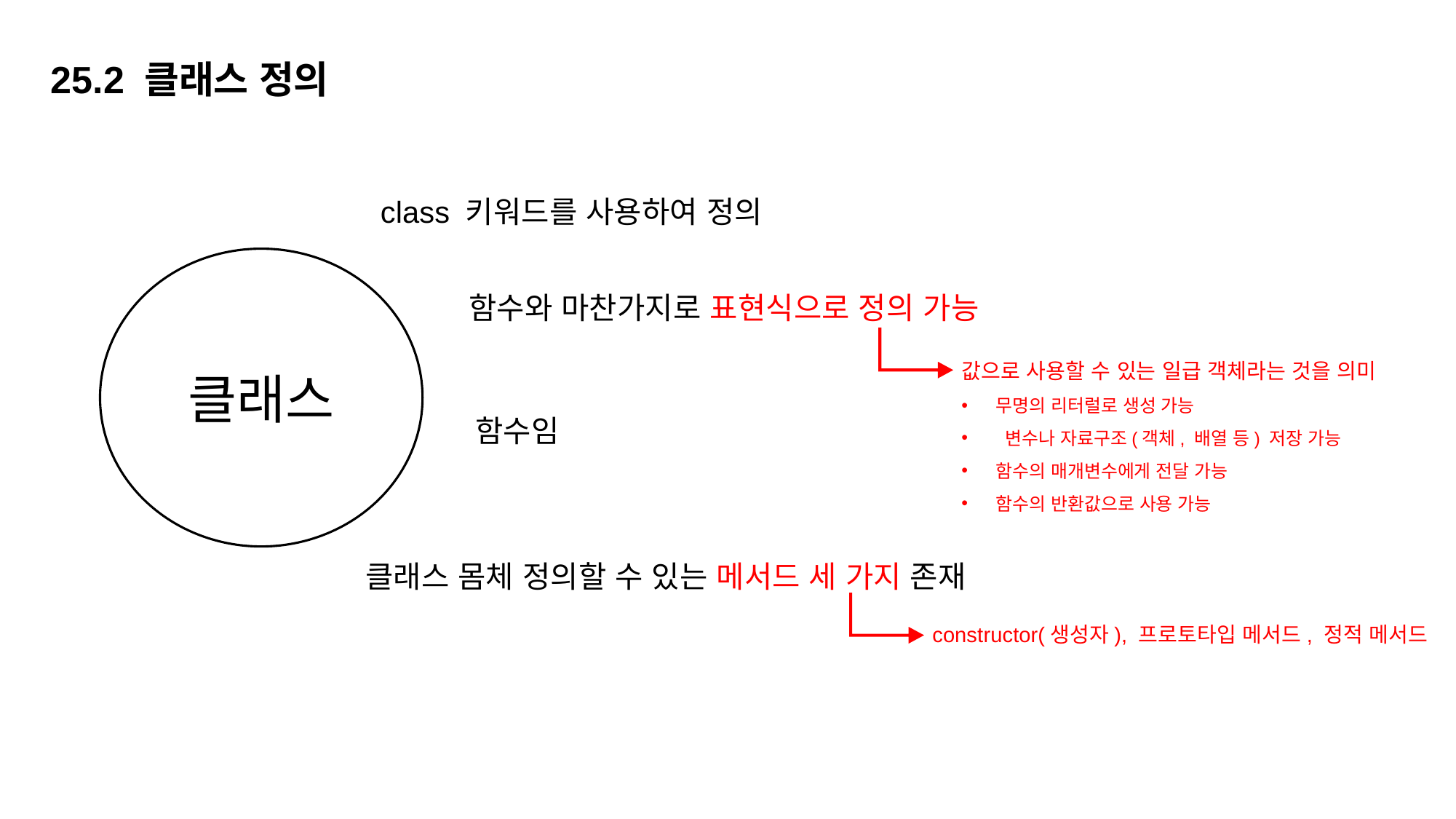

# 25.2 클래스 정의
class 키워드를 사용하여 정의
클래스
함수와 마찬가지로 표현식으로 정의 가능

값으로 사용할 수 있는 일급 객체라는 것을 의미
무명의 리터럴로 생성 가능
 변수나 자료구조(객체, 배열 등) 저장 가능
함수의 매개변수에게 전달 가능
함수의 반환값으로 사용 가능
함수임
클래스 몸체 정의할 수 있는 메서드 세 가지 존재

constructor(생성자), 프로토타입 메서드, 정적 메서드